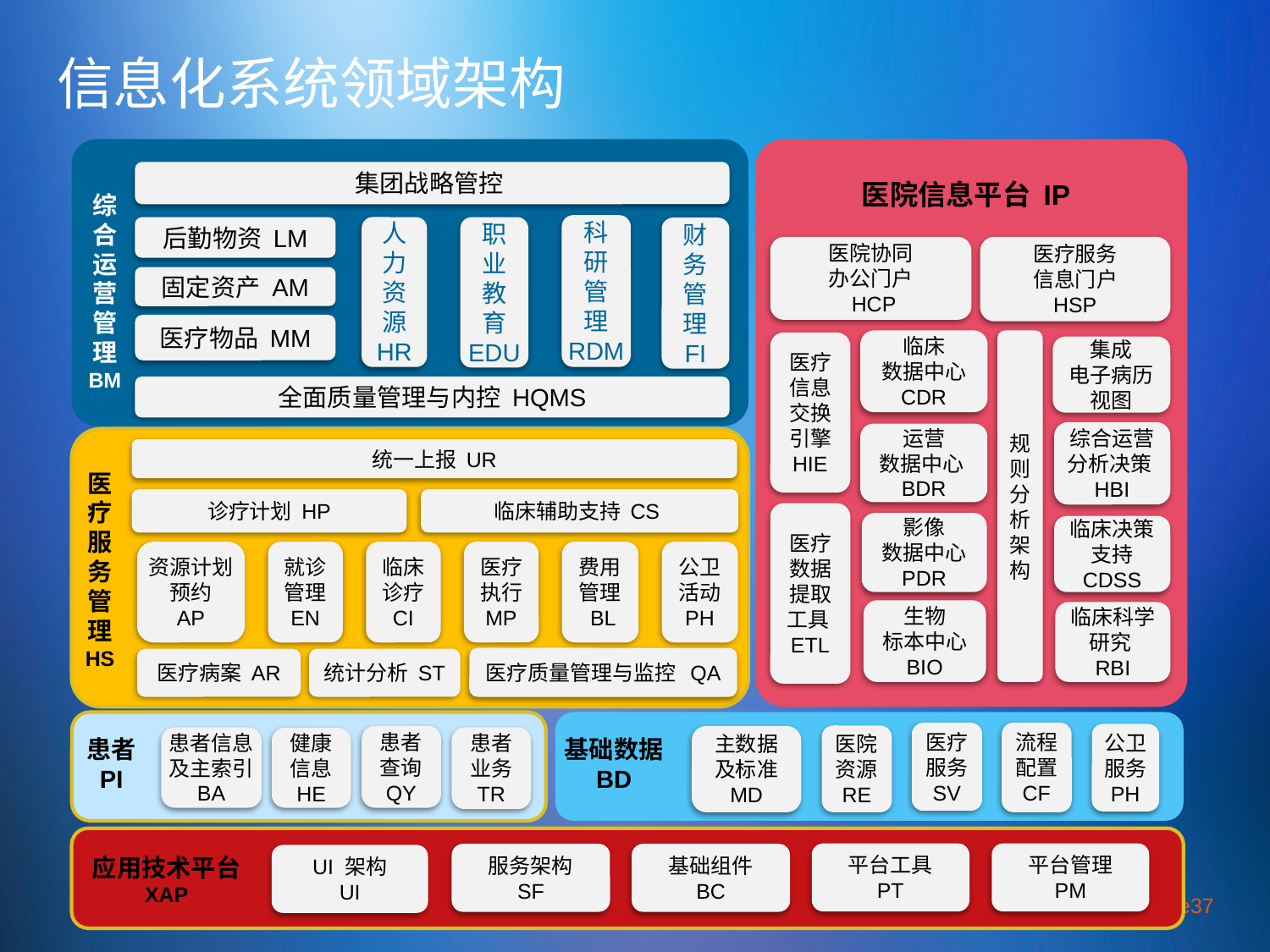

信息化系统领域架构

集团战略管控
医院信息平台 IP
综合运营管理
BM
科
研
管
理
RDM
后勤物资 LM
人
力
资
源
HR
职
业
教
育
EDU
财
务
管
理
FI
医院协同
办公门户
 HCP
医疗服务
信息门户
HSP
固定资产 AM
医疗物品 MM
临床
数据中心
CDR
规
则
分
析
架
构
医疗
信息
交换
引擎
HIE
集成
电子病历
视图
全面质量管理与内控 HQMS
综合运营
分析决策
HBI
运营
数据中心
BDR

统一上报 UR
医疗服务管理
HS
诊疗计划 HP
临床辅助支持 CS
医疗
数据
提取
工具
ETL
影像
数据中心
PDR
临床决策
支持
CDSS
资源计划
预约
AP
就诊
管理
EN
临床
诊疗
CI
医疗
执行
MP
费用
管理
 BL
公卫
活动
PH
生物
标本中心
BIO
临床科学
研究
RBI
医疗质量管理与监控  QA
医疗病案 AR
统计分析 ST

医疗
服务
SV
流程
配置
CF
公卫
服务
PH
医院
资源
RE
患者
查询
QY
主数据
及标准
MD
患者信息
及主索引
BA
患者
业务
TR
患者
PI
基础数据
BD
健康
信息
HE

平台工具
PT
平台管理
PM
服务架构
SF
基础组件
BC
UI 架构
UI
应用技术平台
XAP
Page37